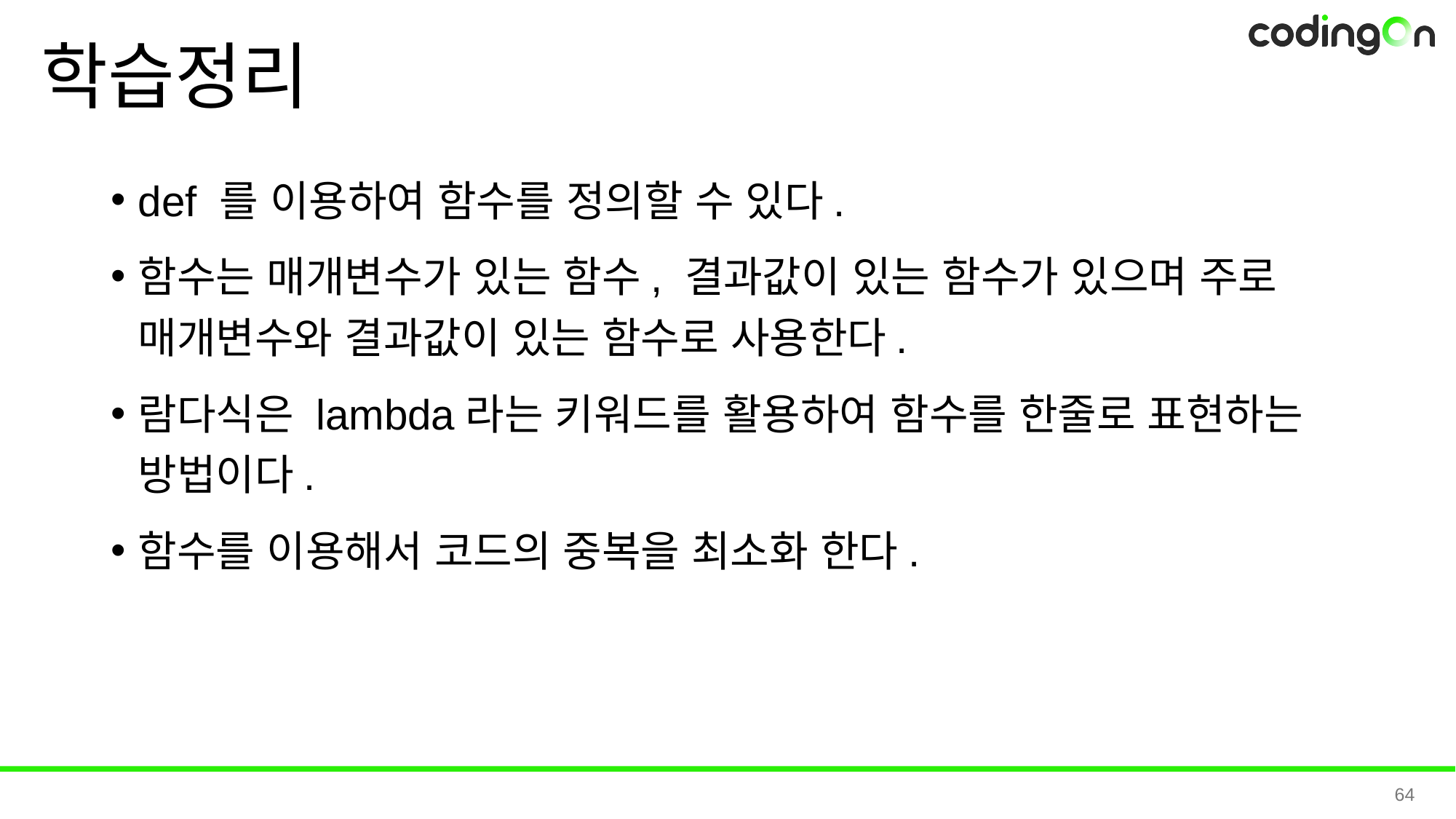

# 학습정리
def 를 이용하여 함수를 정의할 수 있다.
함수는 매개변수가 있는 함수, 결과값이 있는 함수가 있으며 주로 매개변수와 결과값이 있는 함수로 사용한다.
람다식은 lambda라는 키워드를 활용하여 함수를 한줄로 표현하는 방법이다.
함수를 이용해서 코드의 중복을 최소화 한다.
64